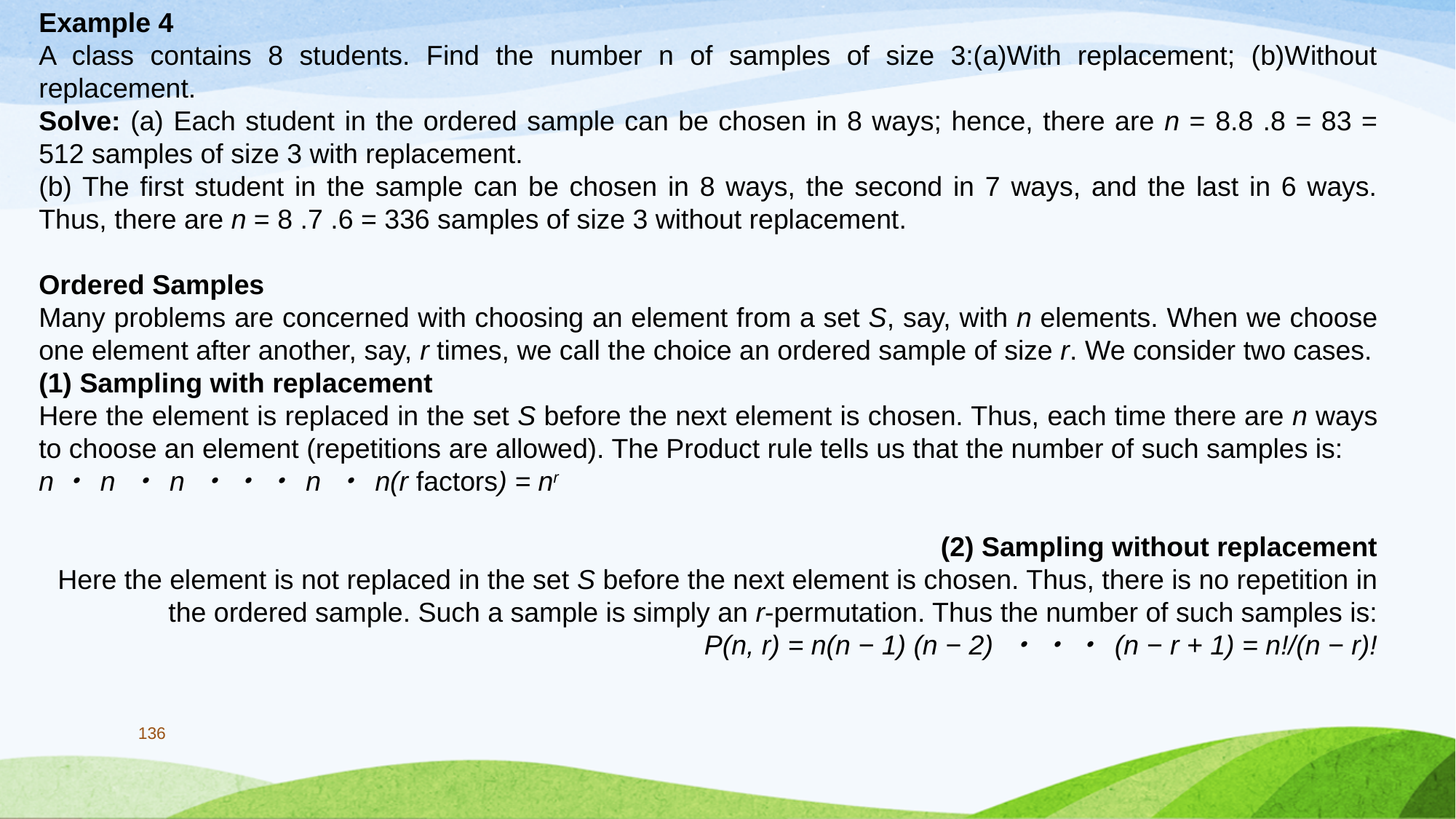

Example 4
A class contains 8 students. Find the number n of samples of size 3:(a)With replacement; (b)Without replacement.
Solve: (a) Each student in the ordered sample can be chosen in 8 ways; hence, there are n = 8.8 .8 = 83 = 512 samples of size 3 with replacement.
(b) The first student in the sample can be chosen in 8 ways, the second in 7 ways, and the last in 6 ways. Thus, there are n = 8 .7 .6 = 336 samples of size 3 without replacement.

Ordered Samples
Many problems are concerned with choosing an element from a set S, say, with n elements. When we choose one element after another, say, r times, we call the choice an ordered sample of size r. We consider two cases.
(1) Sampling with replacement
Here the element is replaced in the set S before the next element is chosen. Thus, each time there are n ways to choose an element (repetitions are allowed). The Product rule tells us that the number of such samples is:
n・ n ・ n ・ ・ ・ n ・ n(r factors) = nr

(2) Sampling without replacement
Here the element is not replaced in the set S before the next element is chosen. Thus, there is no repetition in the ordered sample. Such a sample is simply an r-permutation. Thus the number of such samples is:
P(n, r) = n(n − 1) (n − 2) ・ ・ ・ (n − r + 1) = n!/(n − r)!
136